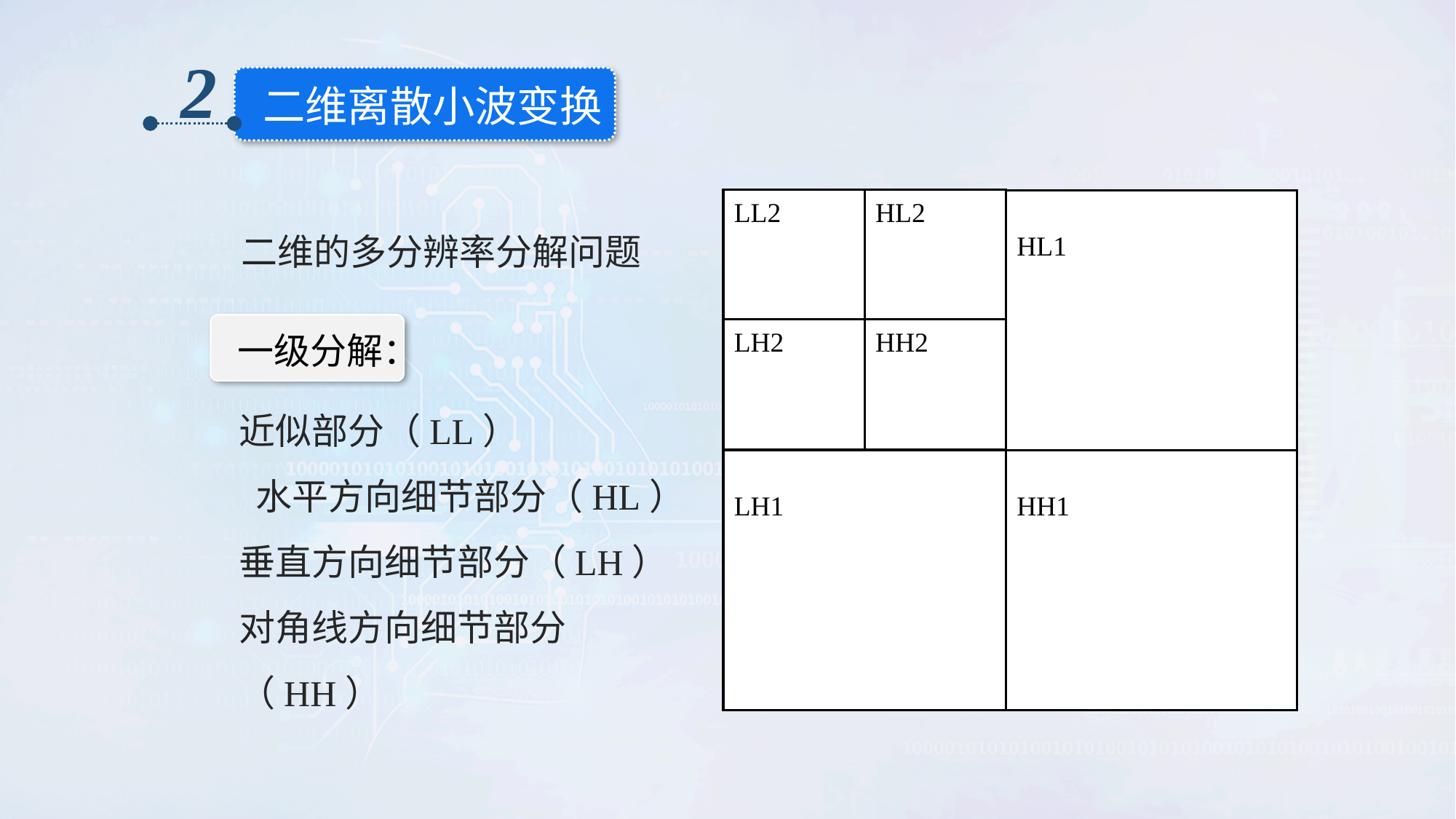

2

二维离散小波变换
LL2
HL2

HL1
LH2
HH2

LH1

HH1
二维的多分辨率分解问题

一级分解：
近似部分（LL）
 水平方向细节部分（HL）
垂直方向细节部分（LH）
对角线方向细节部分（HH）